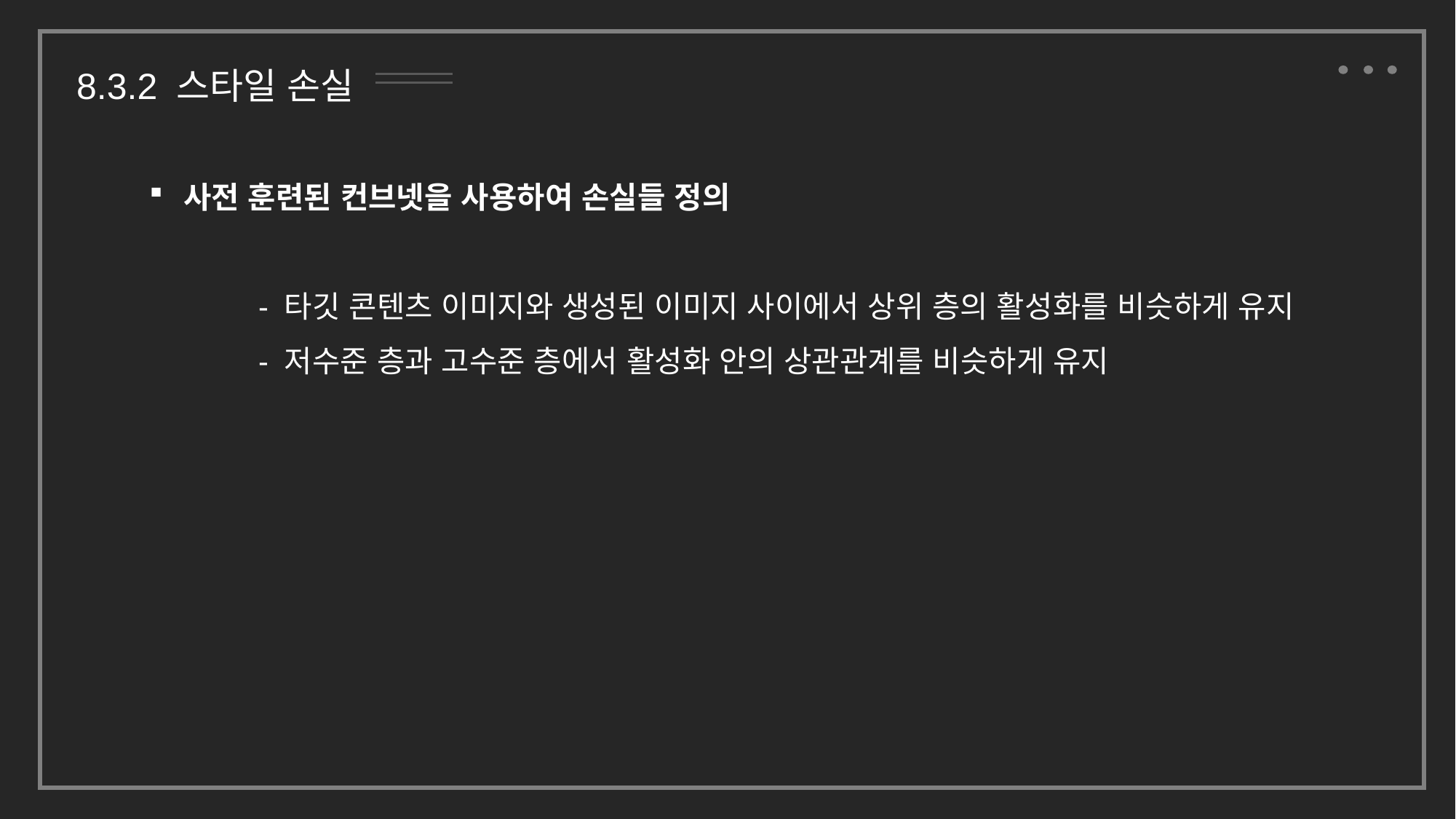

8.3.2 스타일 손실

사전 훈련된 컨브넷을 사용하여 손실들 정의

	- 타깃 콘텐츠 이미지와 생성된 이미지 사이에서 상위 층의 활성화를 비슷하게 유지
	- 저수준 층과 고수준 층에서 활성화 안의 상관관계를 비슷하게 유지